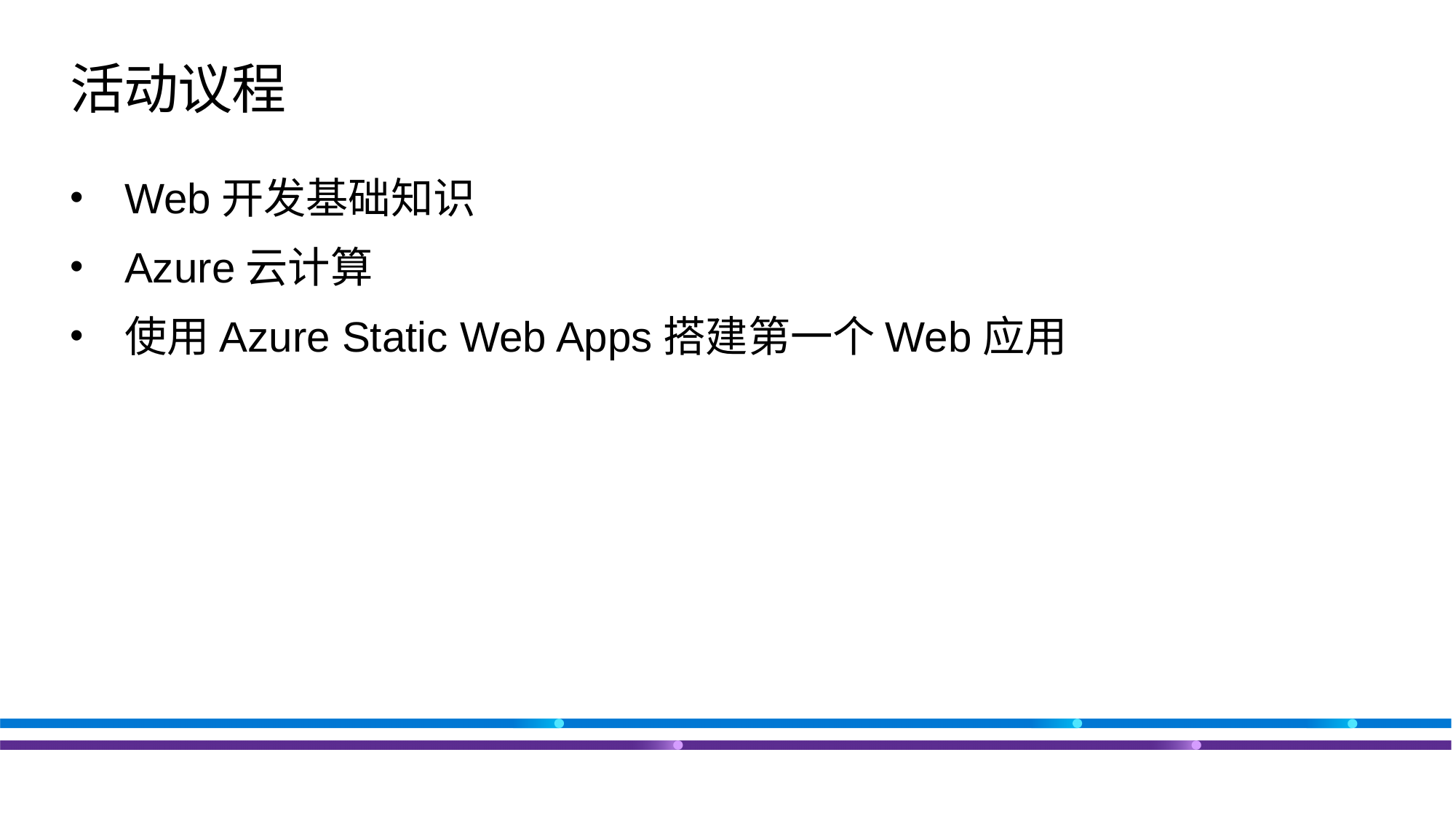

# 活动议程
Web开发基础知识
Azure云计算
使用Azure Static Web Apps搭建第一个Web应用